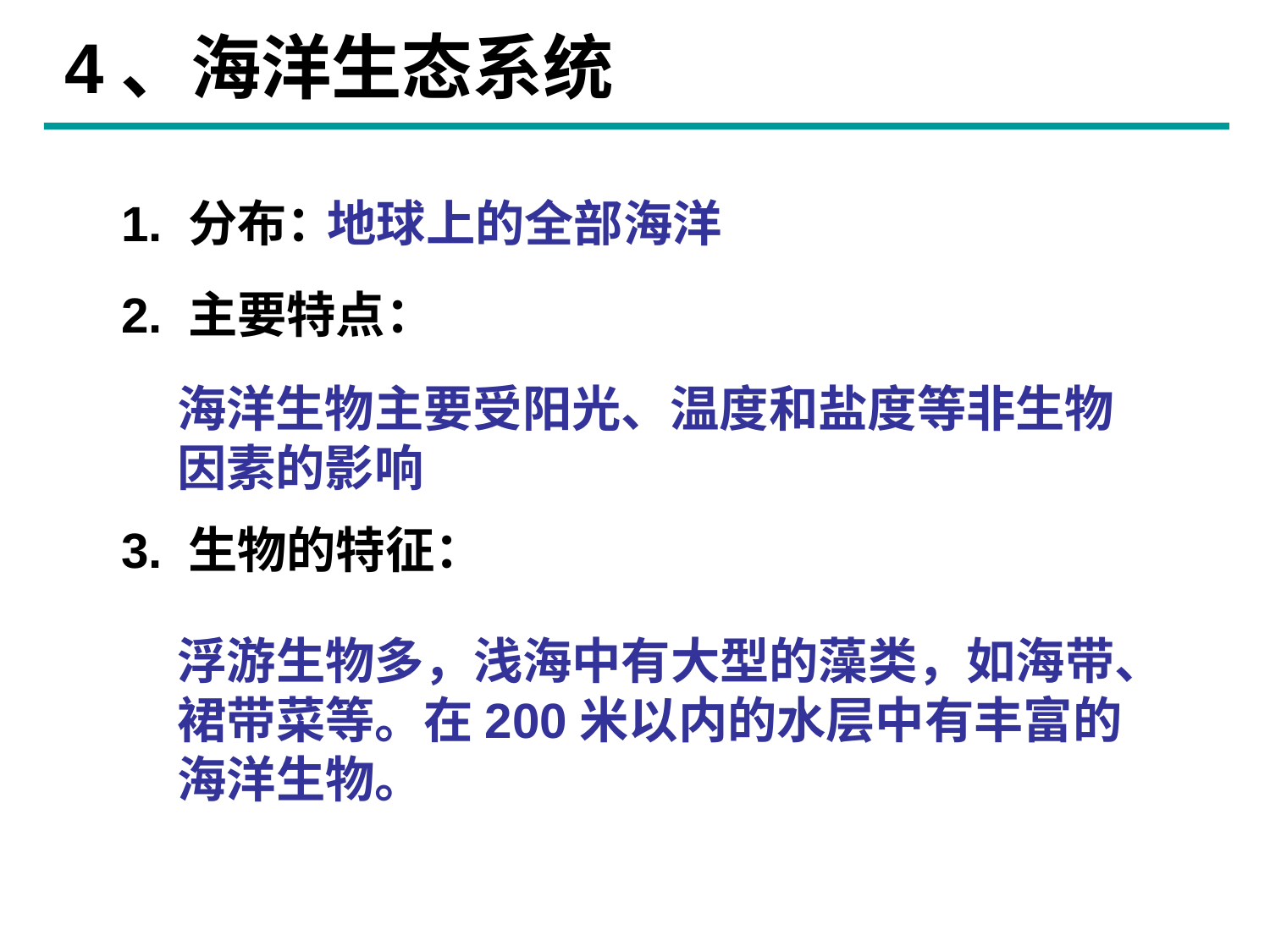

# 4、海洋生态系统
1. 分布：
2. 主要特点：

3. 生物的特征：

地球上的全部海洋
海洋生物主要受阳光、温度和盐度等非生物因素的影响
浮游生物多，浅海中有大型的藻类，如海带、裙带菜等。在200米以内的水层中有丰富的海洋生物。